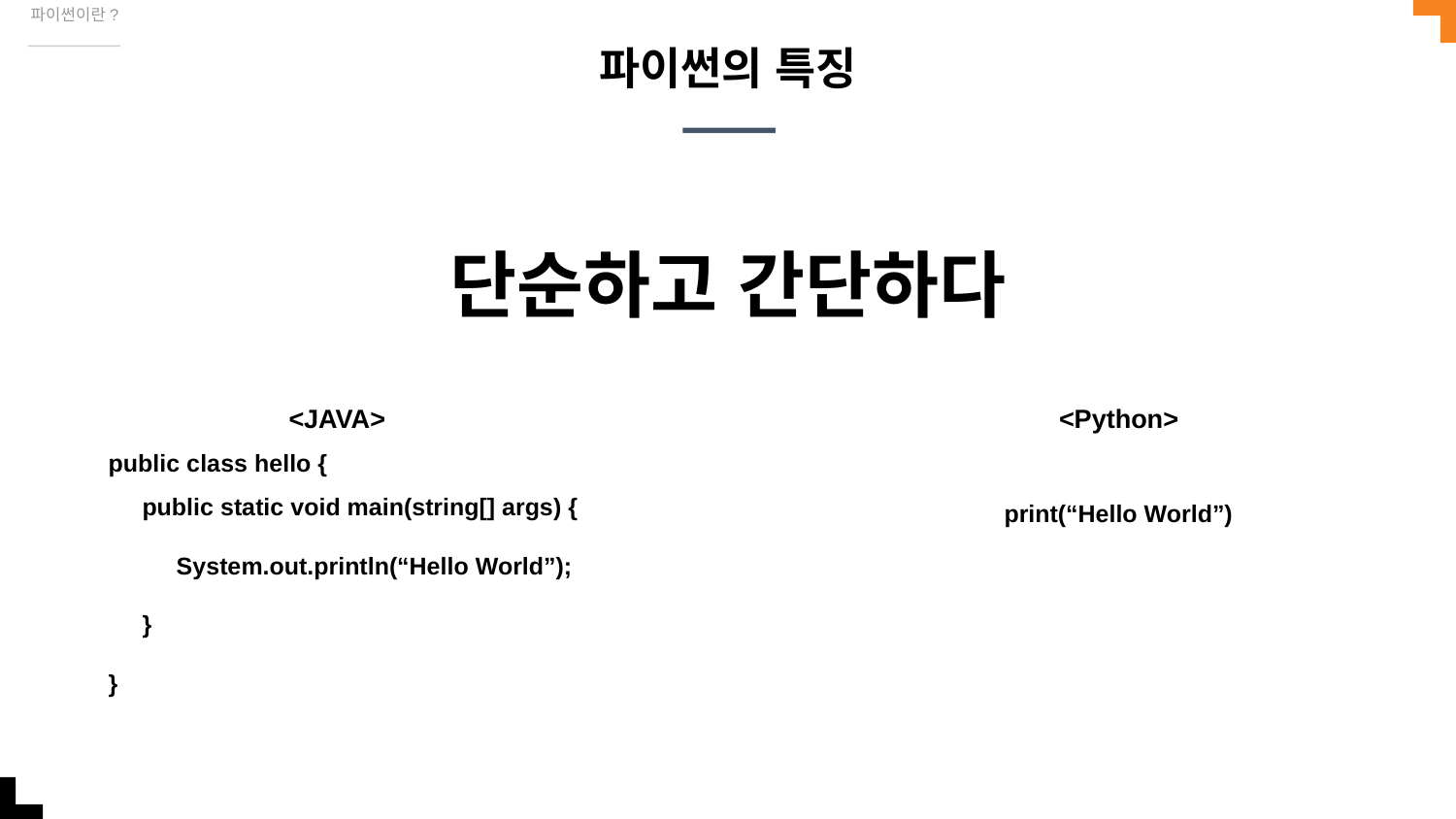

파이썬이란?
파이썬의 특징
단순하고 간단하다
<JAVA>
<Python>
public class hello {
     public static void main(string[] args) {
          System.out.println(“Hello World”);
     }
}
print(“Hello World”)